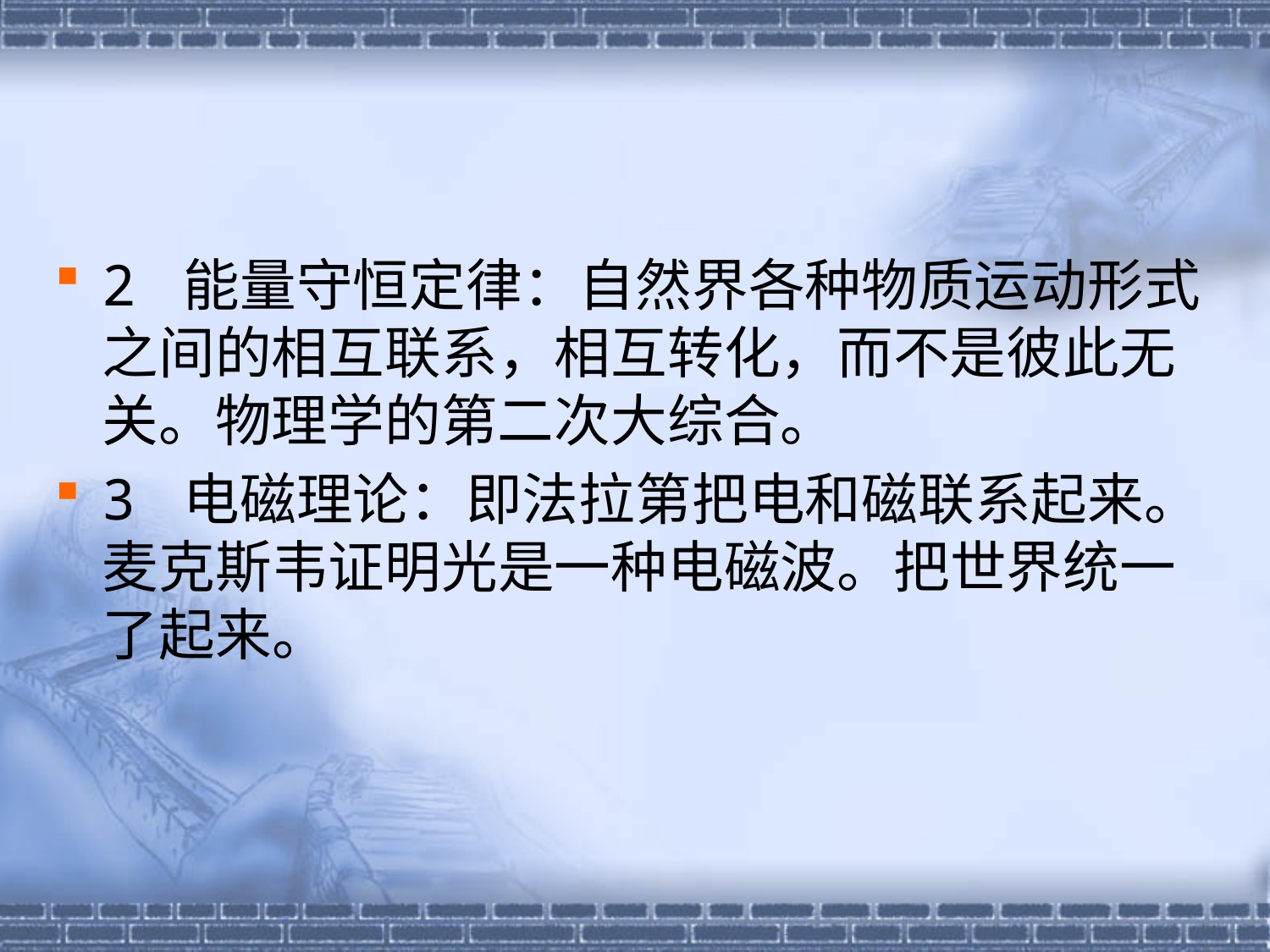

#
2 能量守恒定律：自然界各种物质运动形式之间的相互联系，相互转化，而不是彼此无关。物理学的第二次大综合。
3 电磁理论：即法拉第把电和磁联系起来。麦克斯韦证明光是一种电磁波。把世界统一了起来。